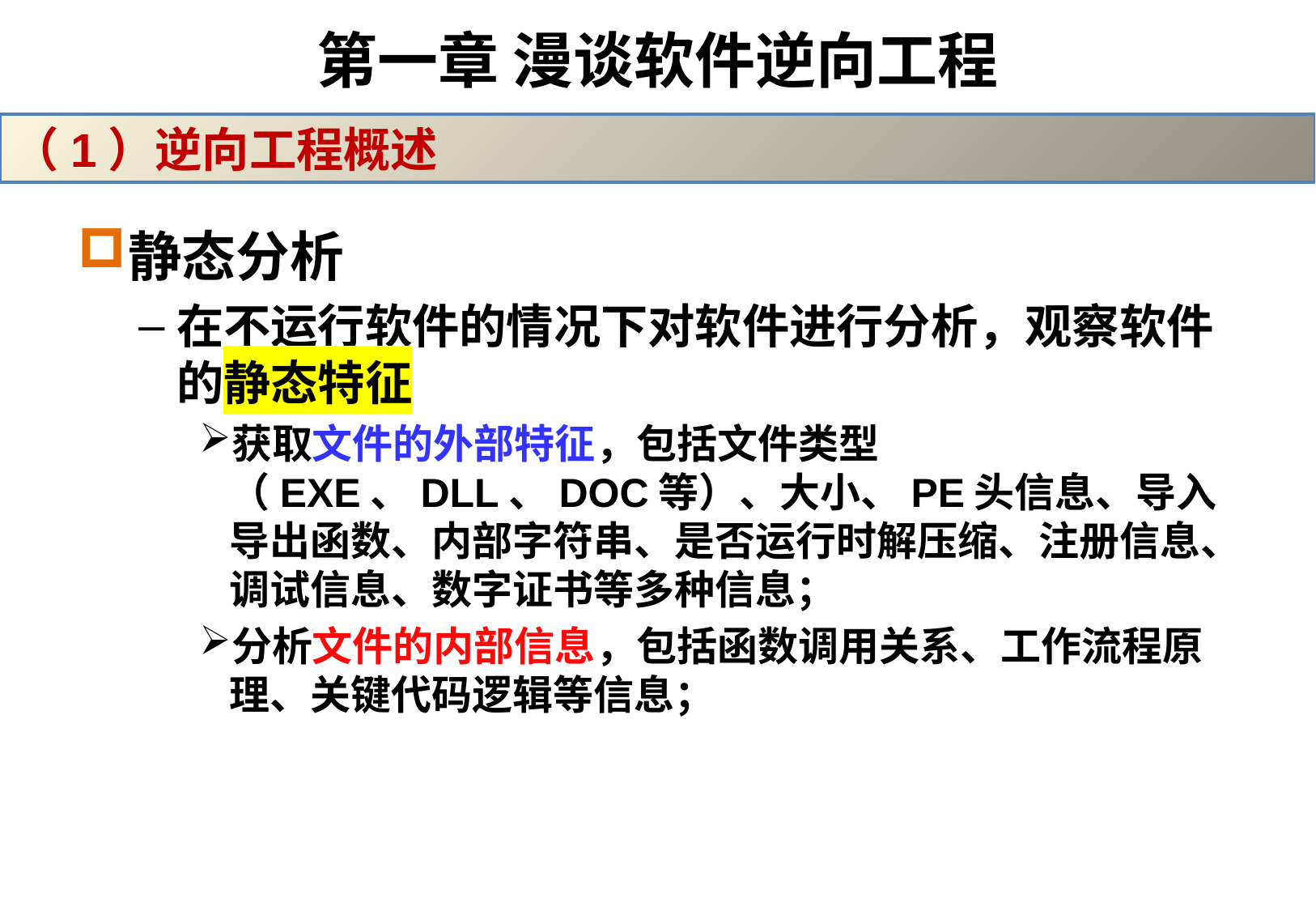

# 第一章 漫谈软件逆向工程
（1）逆向工程概述
静态分析
在不运行软件的情况下对软件进行分析，观察软件的静态特征
获取文件的外部特征，包括文件类型（EXE、DLL、DOC等）、大小、PE头信息、导入导出函数、内部字符串、是否运行时解压缩、注册信息、调试信息、数字证书等多种信息；
分析文件的内部信息，包括函数调用关系、工作流程原理、关键代码逻辑等信息；